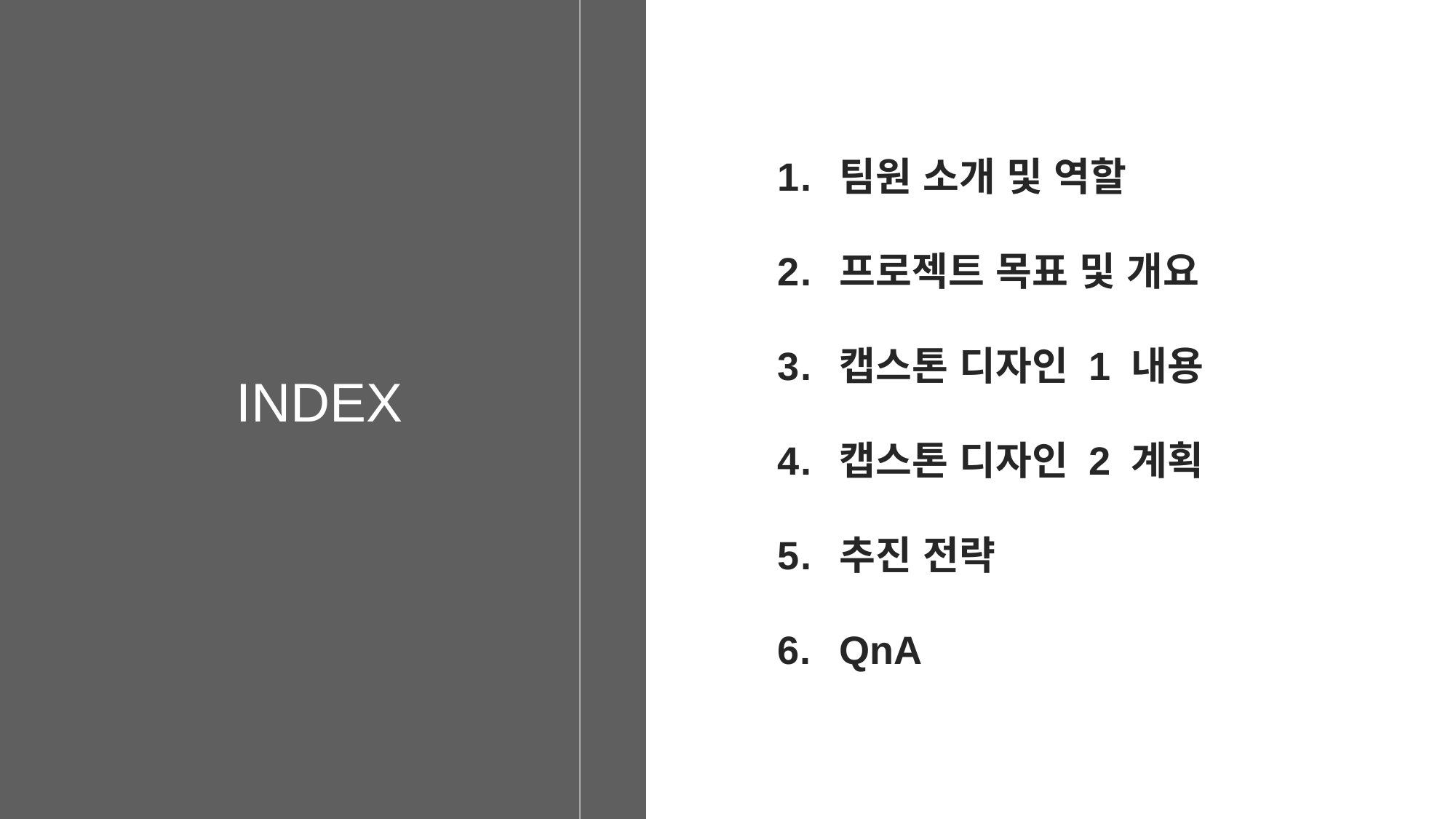

팀원 소개 및 역할

프로젝트 목표 및 개요

캡스톤 디자인 1 내용

캡스톤 디자인 2 계획

추진 전략

QnA
INDEX